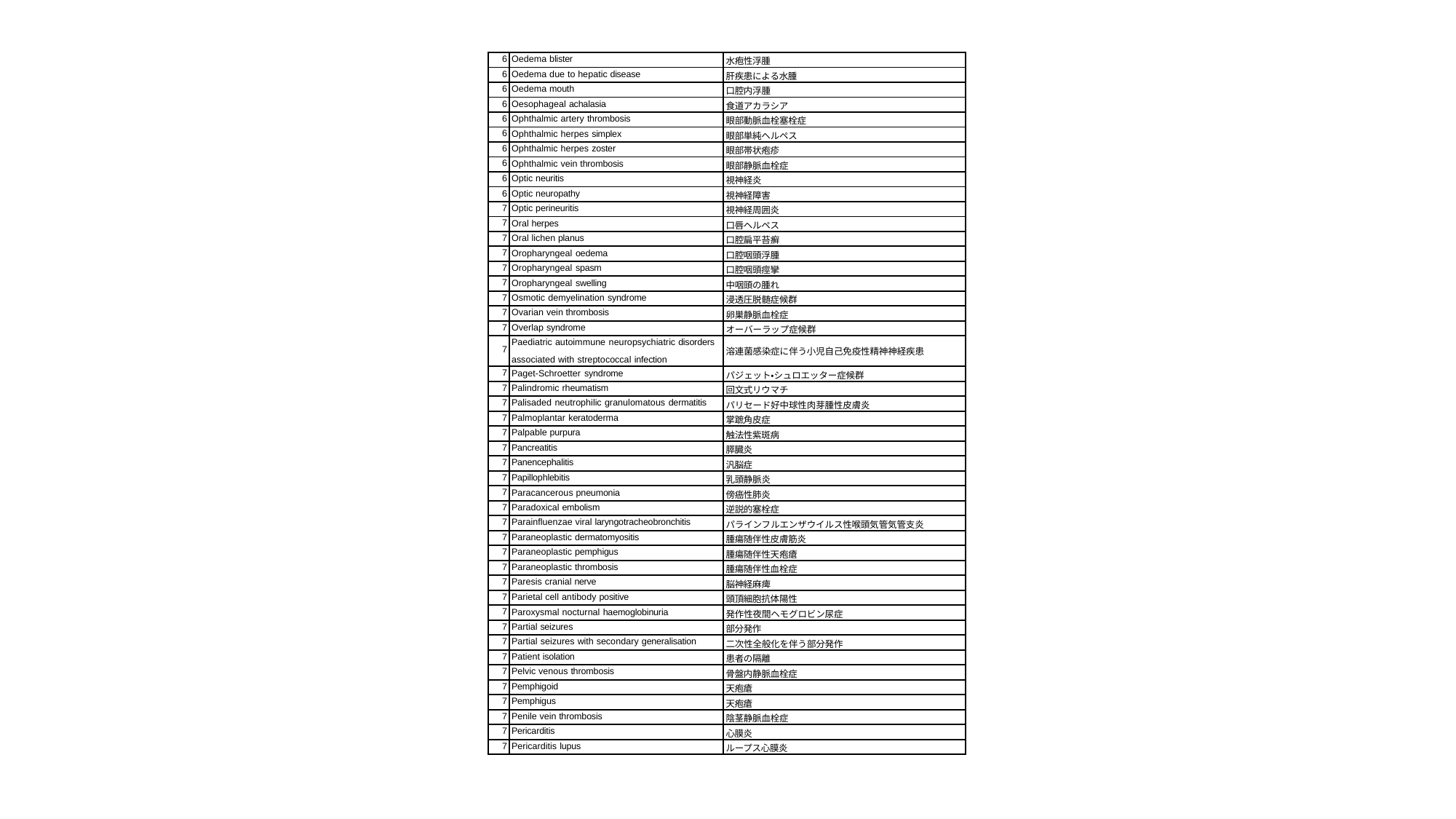

| 6 | Oedema blister | 水疱性浮腫 |
| --- | --- | --- |
| 6 | Oedema due to hepatic disease | 肝疾患による水腫 |
| 6 | Oedema mouth | 口腔内浮腫 |
| 6 | Oesophageal achalasia | 食道アカラシア |
| 6 | Ophthalmic artery thrombosis | 眼部動脈血栓塞栓症 |
| 6 | Ophthalmic herpes simplex | 眼部単純ヘルペス |
| 6 | Ophthalmic herpes zoster | 眼部帯状疱疹 |
| 6 | Ophthalmic vein thrombosis | 眼部静脈血栓症 |
| 6 | Optic neuritis | 視神経炎 |
| 6 | Optic neuropathy | 視神経障害 |
| 7 | Optic perineuritis | 視神経周囲炎 |
| 7 | Oral herpes | 口唇ヘルペス |
| 7 | Oral lichen planus | 口腔扁平苔癬 |
| 7 | Oropharyngeal oedema | 口腔咽頭浮腫 |
| 7 | Oropharyngeal spasm | 口腔咽頭痙攣 |
| 7 | Oropharyngeal swelling | 中咽頭の腫れ |
| 7 | Osmotic demyelination syndrome | 浸透圧脱髄症候群 |
| 7 | Ovarian vein thrombosis | 卵巣静脈血栓症 |
| 7 | Overlap syndrome | オーバーラップ症候群 |
| 7 | Paediatric autoimmune neuropsychiatric disorders associated with streptococcal infection | 溶連菌感染症に伴う小児自己免疫性精神神経疾患 |
| 7 | Paget-Schroetter syndrome | パジェット・シュロエッター症候群 |
| 7 | Palindromic rheumatism | 回文式リウマチ |
| 7 | Palisaded neutrophilic granulomatous dermatitis | パリセード好中球性肉芽腫性皮膚炎 |
| 7 | Palmoplantar keratoderma | 掌蹠角皮症 |
| 7 | Palpable purpura | 触法性紫斑病 |
| 7 | Pancreatitis | 膵臓炎 |
| 7 | Panencephalitis | 汎脳症 |
| 7 | Papillophlebitis | 乳頭静脈炎 |
| 7 | Paracancerous pneumonia | 傍癌性肺炎 |
| 7 | Paradoxical embolism | 逆説的塞栓症 |
| 7 | Parainfluenzae viral laryngotracheobronchitis | パラインフルエンザウイルス性喉頭気管気管支炎 |
| 7 | Paraneoplastic dermatomyositis | 腫瘍随伴性皮膚筋炎 |
| 7 | Paraneoplastic pemphigus | 腫瘍随伴性天疱瘡 |
| 7 | Paraneoplastic thrombosis | 腫瘍随伴性血栓症 |
| 7 | Paresis cranial nerve | 脳神経麻痺 |
| 7 | Parietal cell antibody positive | 頭頂細胞抗体陽性 |
| 7 | Paroxysmal nocturnal haemoglobinuria | 発作性夜間ヘモグロビン尿症 |
| 7 | Partial seizures | 部分発作 |
| 7 | Partial seizures with secondary generalisation | 二次性全般化を伴う部分発作 |
| 7 | Patient isolation | 患者の隔離 |
| 7 | Pelvic venous thrombosis | 骨盤内静脈血栓症 |
| 7 | Pemphigoid | 天疱瘡 |
| 7 | Pemphigus | 天疱瘡 |
| 7 | Penile vein thrombosis | 陰茎静脈血栓症 |
| 7 | Pericarditis | 心膜炎 |
| 7 | Pericarditis lupus | ループス心膜炎 |
112 / 29 ページ